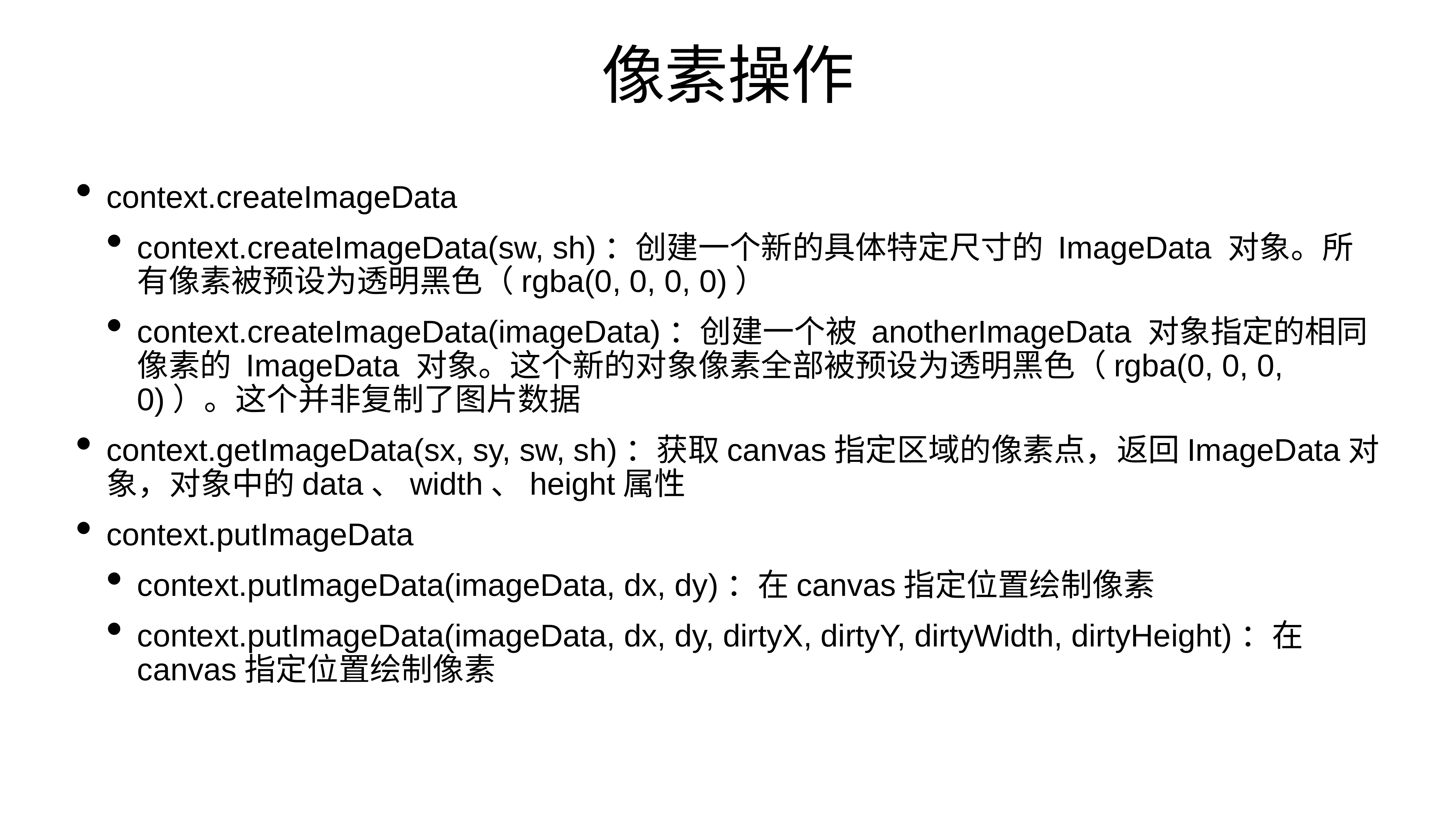

# 像素操作
context.createImageData
context.createImageData(sw, sh)：创建一个新的具体特定尺寸的 ImageData 对象。所有像素被预设为透明黑色（rgba(0, 0, 0, 0)）
context.createImageData(imageData)：创建一个被 anotherImageData 对象指定的相同像素的 ImageData 对象。这个新的对象像素全部被预设为透明黑色（rgba(0, 0, 0, 0)）。这个并非复制了图片数据
context.getImageData(sx, sy, sw, sh)：获取canvas指定区域的像素点，返回ImageData对象，对象中的data、width、height属性
context.putImageData
context.putImageData(imageData, dx, dy)：在canvas指定位置绘制像素
context.putImageData(imageData, dx, dy, dirtyX, dirtyY, dirtyWidth, dirtyHeight)：在canvas指定位置绘制像素
9